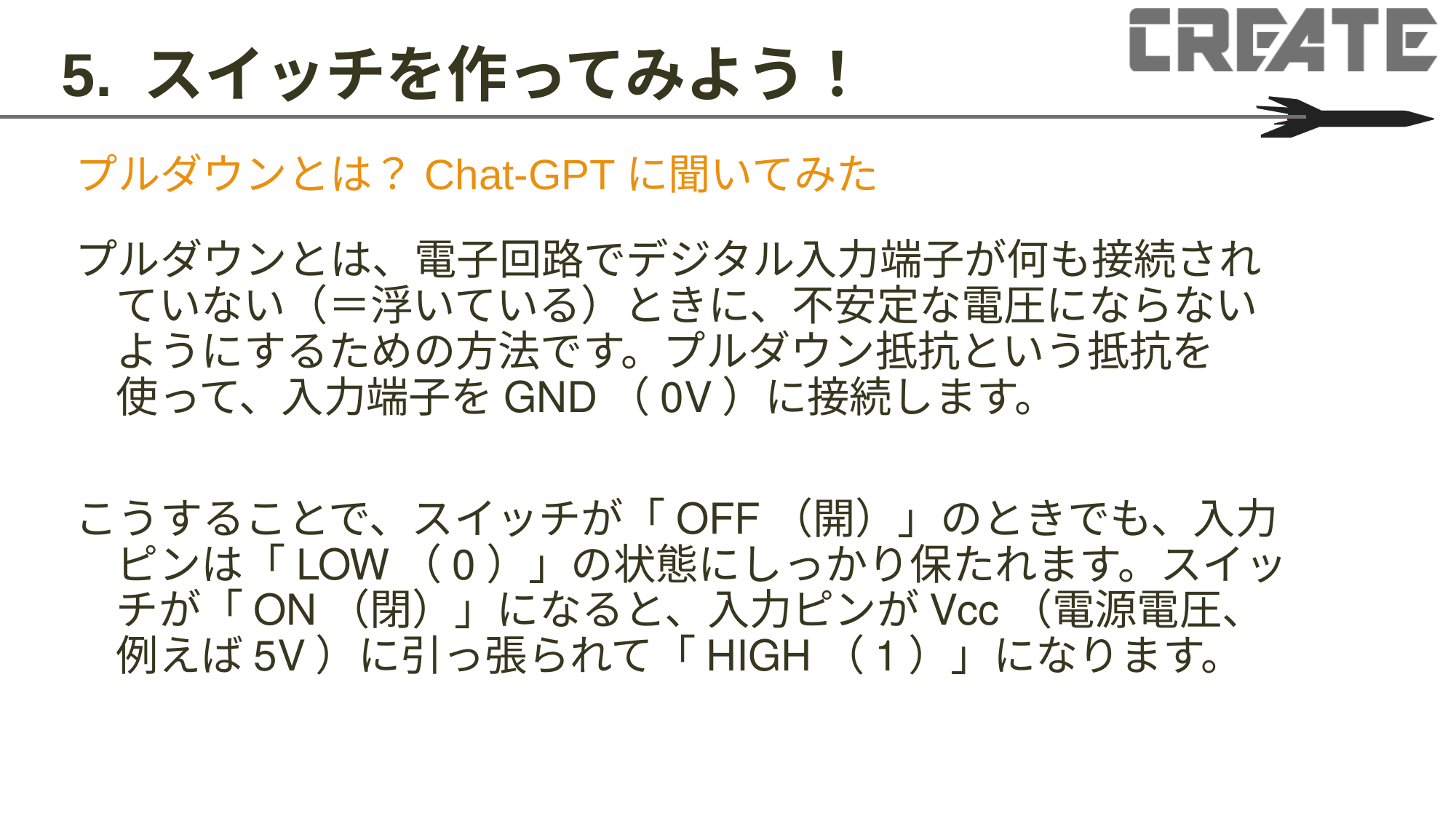

# 5. スイッチを作ってみよう！
プルダウンとは？Chat-GPTに聞いてみた
プルダウンとは、電子回路でデジタル入力端子が何も接続されていない（＝浮いている）ときに、不安定な電圧にならないようにするための方法です。プルダウン抵抗という抵抗を使って、入力端子をGND（0V）に接続します。

こうすることで、スイッチが「OFF（開）」のときでも、入力ピンは「LOW（0）」の状態にしっかり保たれます。スイッチが「ON（閉）」になると、入力ピンがVcc（電源電圧、例えば5V）に引っ張られて「HIGH（1）」になります。